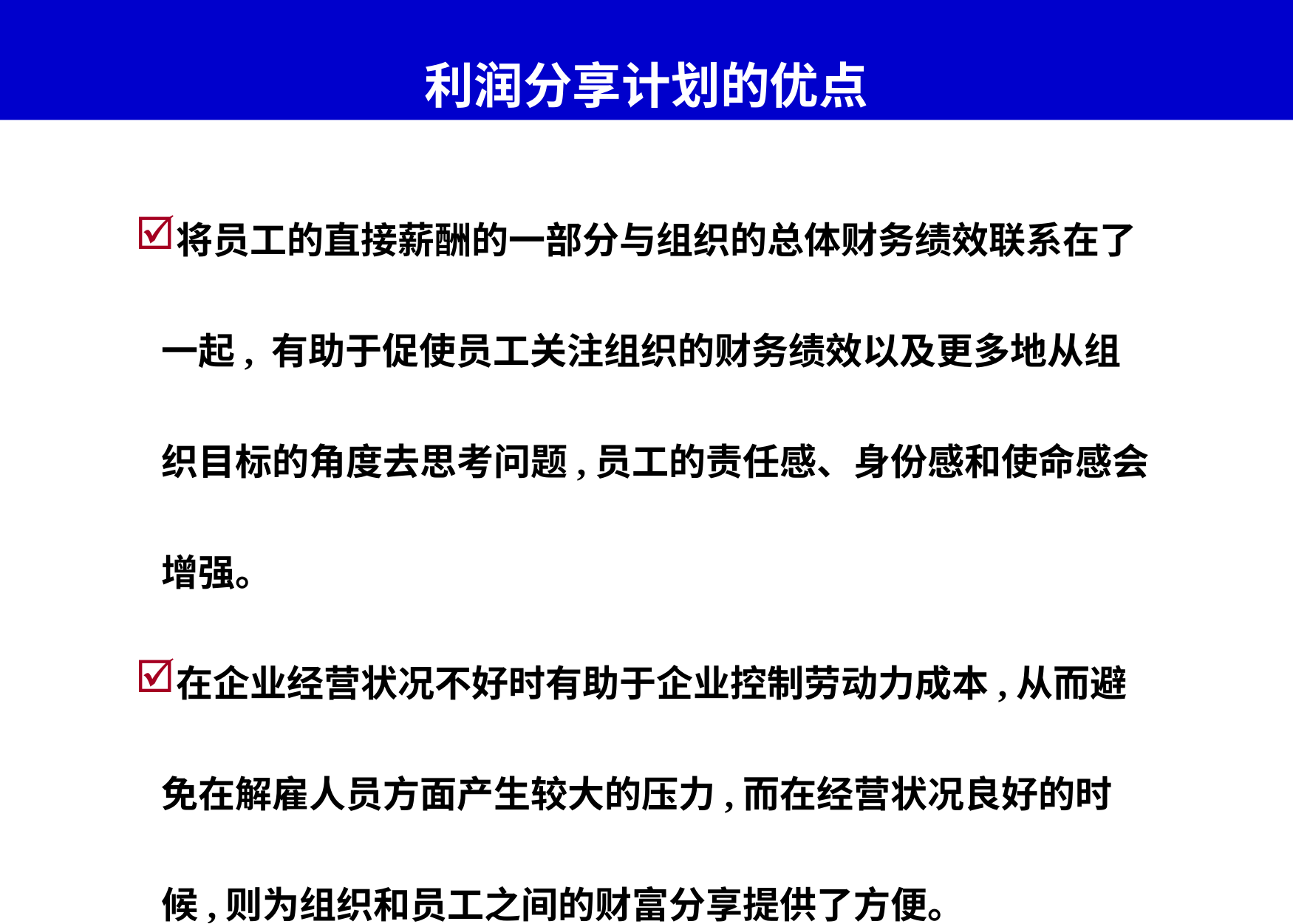

# 利润分享计划的优点
将员工的直接薪酬的一部分与组织的总体财务绩效联系在了一起, 有助于促使员工关注组织的财务绩效以及更多地从组织目标的角度去思考问题,员工的责任感、身份感和使命感会增强。
在企业经营状况不好时有助于企业控制劳动力成本,从而避免在解雇人员方面产生较大的压力,而在经营状况良好的时候,则为组织和员工之间的财富分享提供了方便。